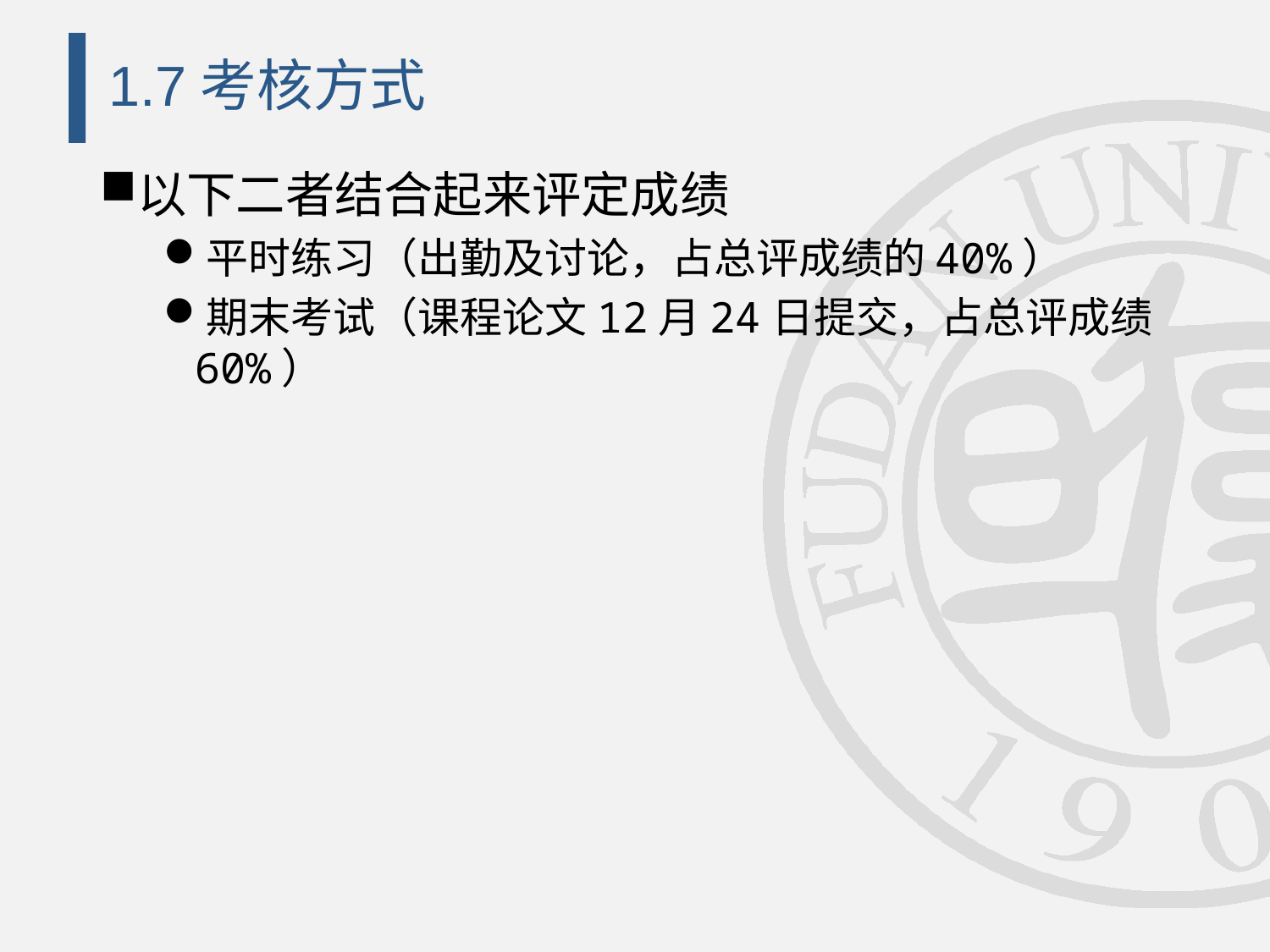

# 1.7考核方式
以下二者结合起来评定成绩
平时练习（出勤及讨论，占总评成绩的40%）
期末考试（课程论文12月24日提交，占总评成绩60%）